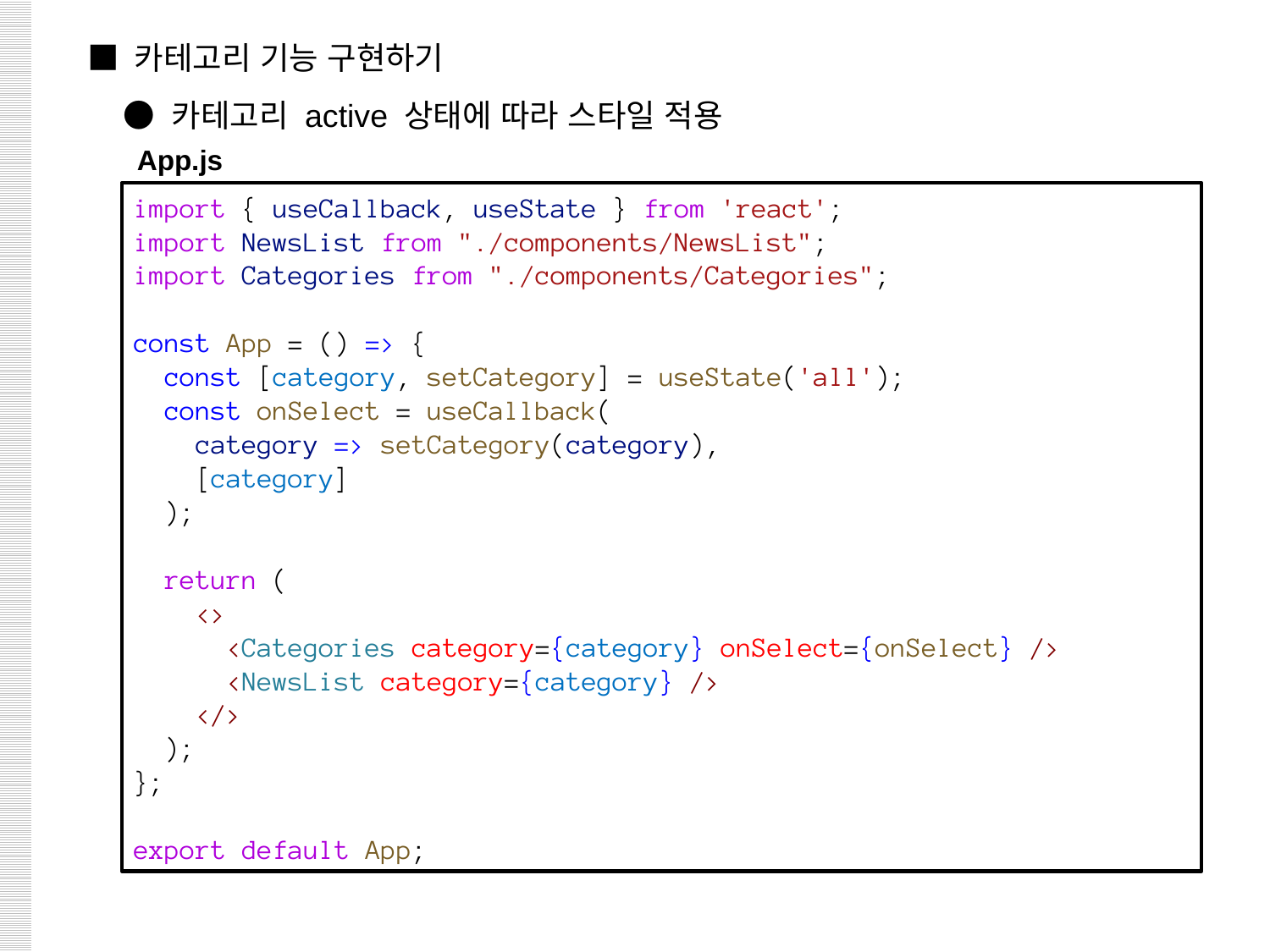

■ 카테고리 기능 구현하기
    ● 카테고리 active 상태에 따라 스타일 적용
App.js
import { useCallback, useState } from 'react';
import NewsList from "./components/NewsList";
import Categories from "./components/Categories";
const App = () => {
  const [category, setCategory] = useState('all');
  const onSelect = useCallback(
    category => setCategory(category),
    [category]
  );
  return (
    <>
      <Categories category={category} onSelect={onSelect} />
      <NewsList category={category} />
    </>
  );
};
export default App;